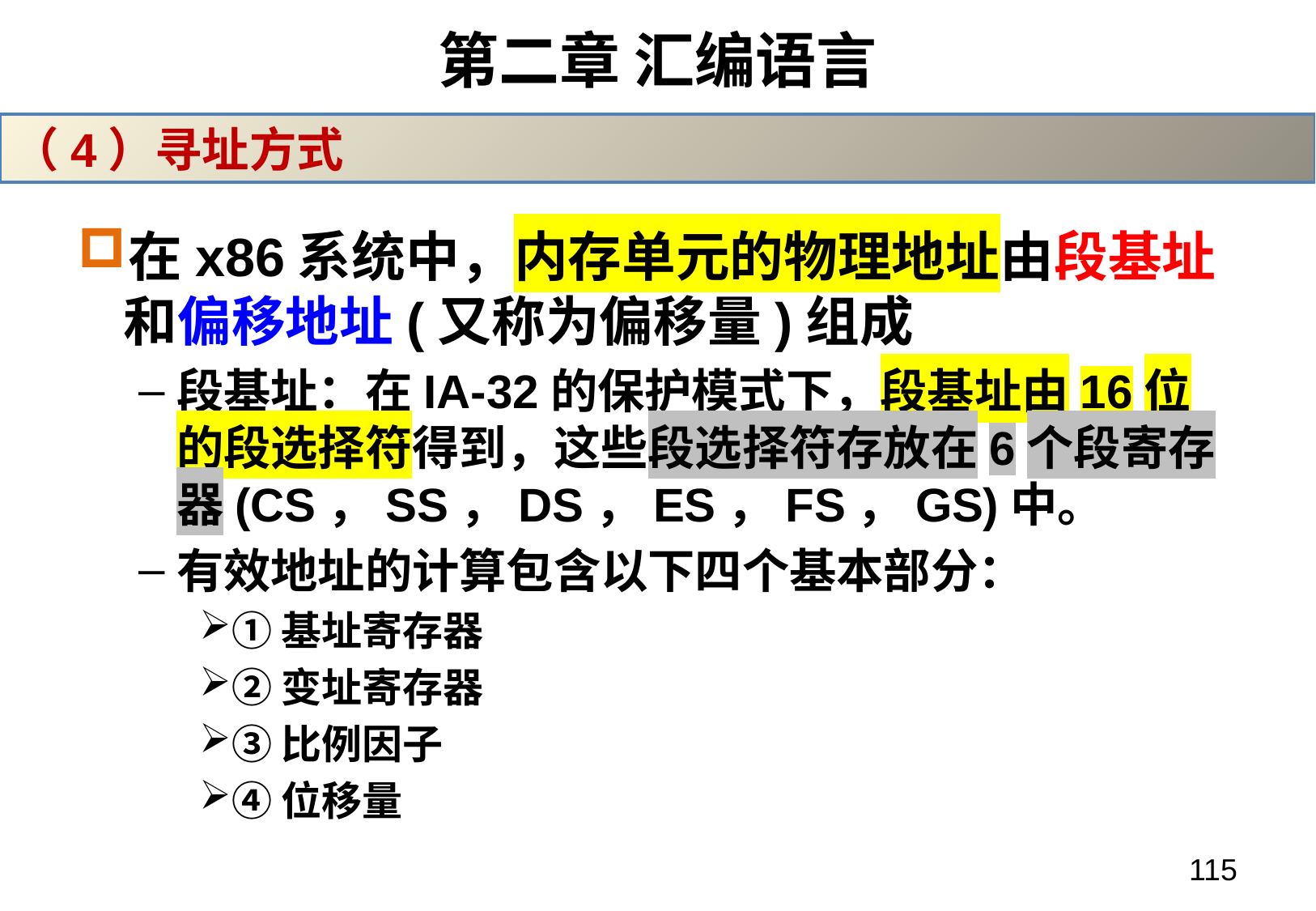

# 第二章 汇编语言
（4）寻址方式
在x86系统中，内存单元的物理地址由段基址和偏移地址(又称为偏移量)组成
段基址：在IA-32的保护模式下，段基址由16位的段选择符得到，这些段选择符存放在6个段寄存器(CS，SS，DS，ES，FS，GS)中。
有效地址的计算包含以下四个基本部分：
①基址寄存器
②变址寄存器
③比例因子
④位移量
115